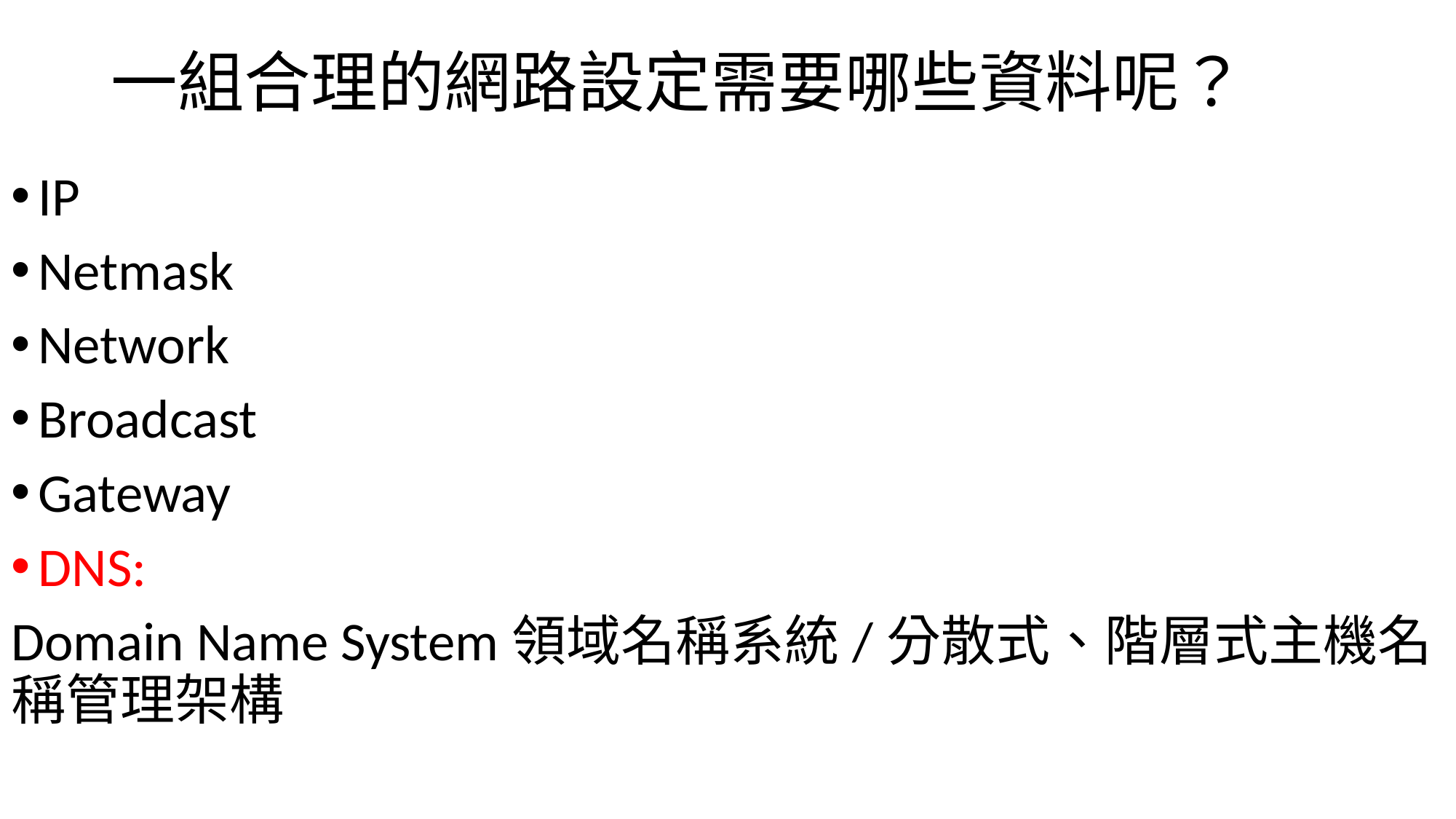

# 一組合理的網路設定需要哪些資料呢？
IP
Netmask
Network
Broadcast
Gateway
DNS:
Domain Name System領域名稱系統/分散式、階層式主機名稱管理架構